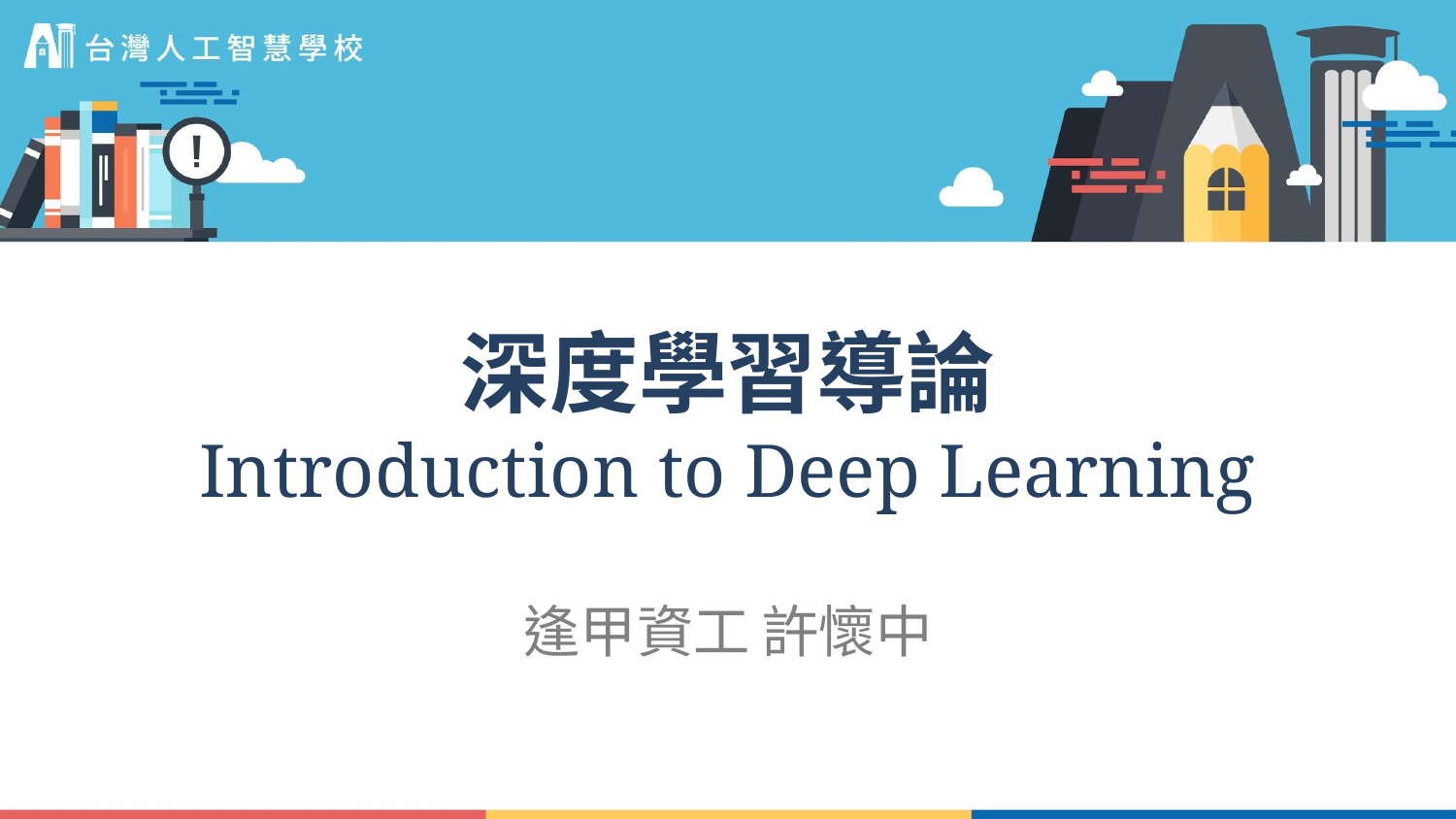

# 深度學習導論 Introduction to Deep Learning
逢甲資工 許懷中